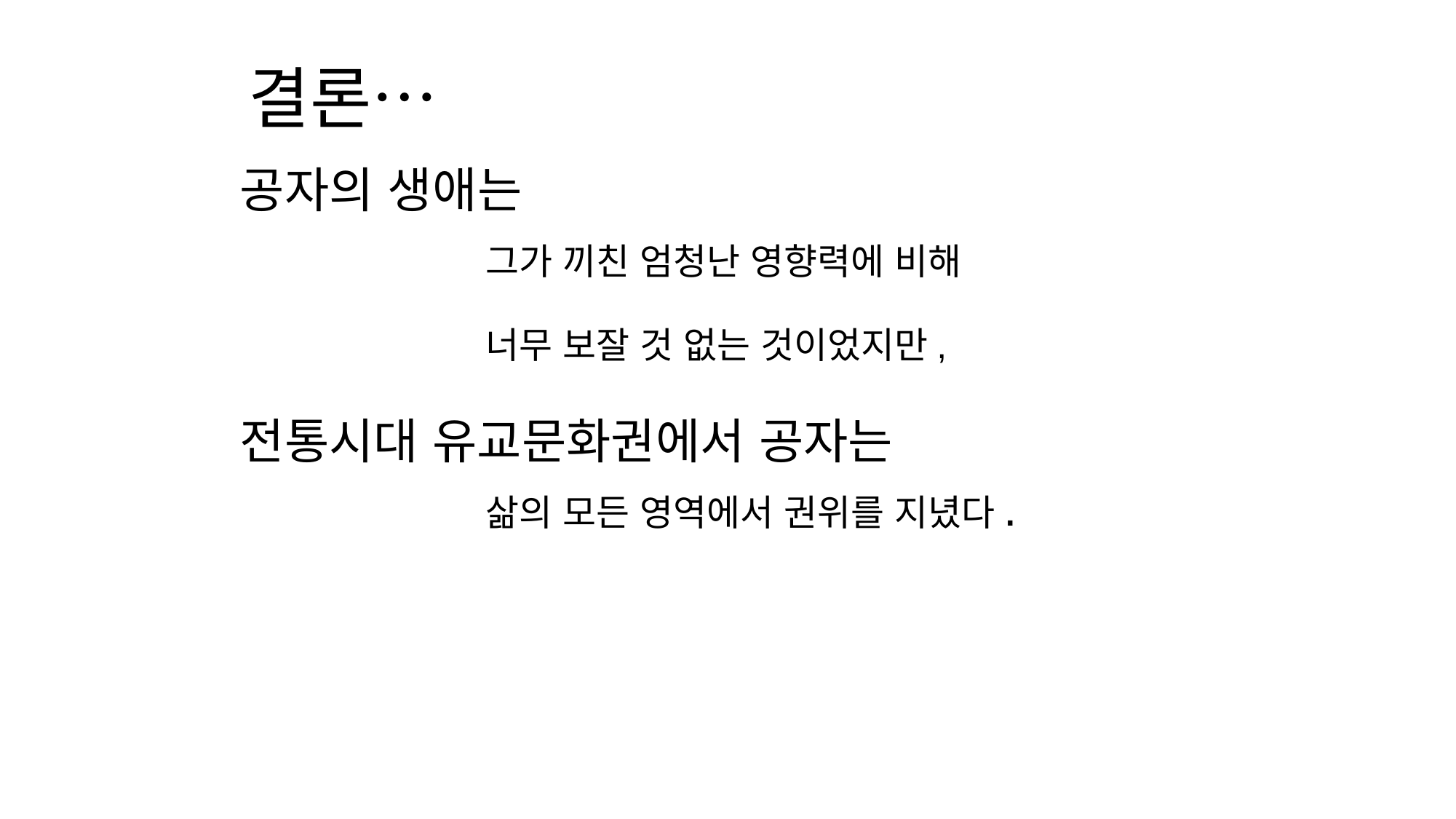

# 결론…
공자의 생애는
   		그가 끼친 엄청난 영향력에 비해
   		너무 보잘 것 없는 것이었지만,
전통시대 유교문화권에서 공자는
   		삶의 모든 영역에서 권위를 지녔다.